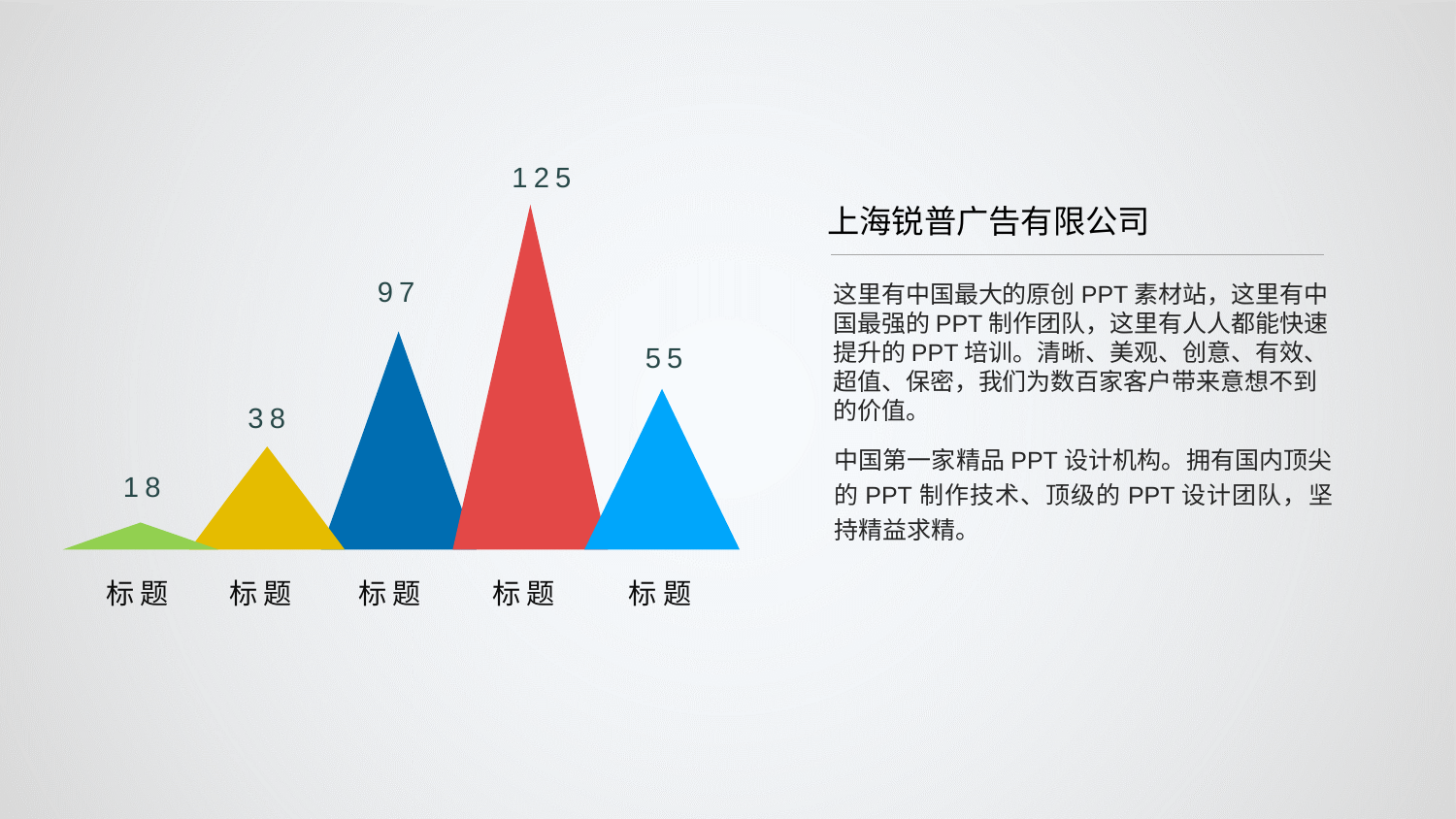

125

97

55

38

18

标题
标题
标题
标题
标题
上海锐普广告有限公司
这里有中国最大的原创PPT素材站，这里有中国最强的PPT制作团队，这里有人人都能快速提升的PPT培训。清晰、美观、创意、有效、超值、保密，我们为数百家客户带来意想不到的价值。

中国第一家精品PPT设计机构。拥有国内顶尖的PPT制作技术、顶级的PPT设计团队，坚持精益求精。